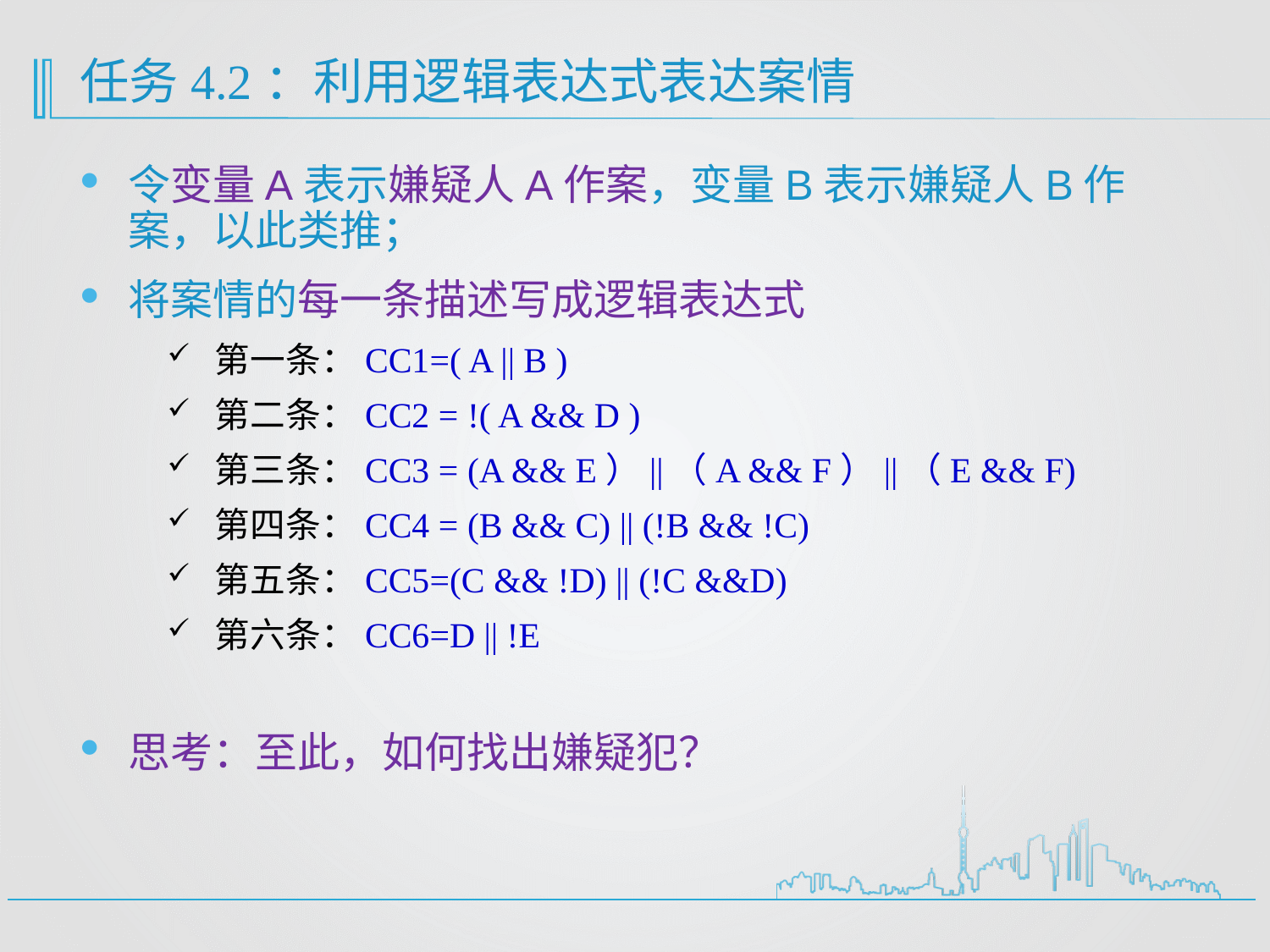

# 任务4.2：利用逻辑表达式表达案情
令变量A表示嫌疑人A作案，变量B表示嫌疑人B作案，以此类推；
将案情的每一条描述写成逻辑表达式
第一条：CC1=( A || B )
第二条：CC2 = !( A && D )
第三条：CC3 = (A && E）||（A && F）||（E && F)
第四条：CC4 = (B && C) || (!B && !C)
第五条：CC5=(C && !D) || (!C &&D)
第六条：CC6=D || !E

思考：至此，如何找出嫌疑犯？